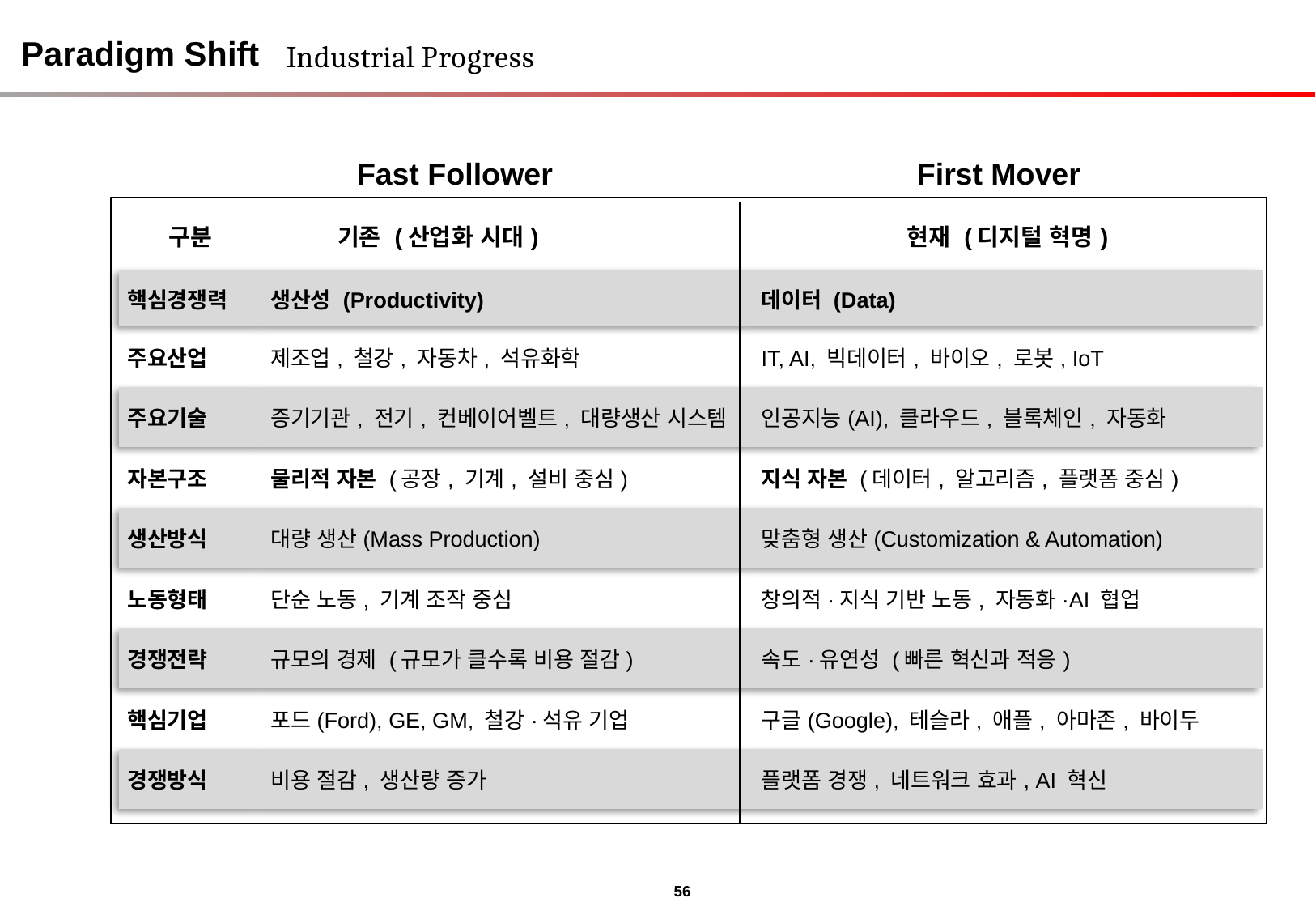

Paradigm Shift
Industrial Progress
Fast Follower
First Mover

| 구분 | 기존 (산업화 시대) | 현재 (디지털 혁명) |
| --- | --- | --- |
| 핵심경쟁력 | 생산성 (Productivity) | 데이터 (Data) |
| 주요산업 | 제조업, 철강, 자동차, 석유화학 | IT, AI, 빅데이터, 바이오, 로봇, IoT |
| 주요기술 | 증기기관, 전기, 컨베이어벨트, 대량생산 시스템 | 인공지능(AI), 클라우드, 블록체인, 자동화 |
| 자본구조 | 물리적 자본 (공장, 기계, 설비 중심) | 지식 자본 (데이터, 알고리즘, 플랫폼 중심) |
| 생산방식 | 대량 생산(Mass Production) | 맞춤형 생산(Customization & Automation) |
| 노동형태 | 단순 노동, 기계 조작 중심 | 창의적·지식 기반 노동, 자동화·AI 협업 |
| 경쟁전략 | 규모의 경제 (규모가 클수록 비용 절감) | 속도·유연성 (빠른 혁신과 적응) |
| 핵심기업 | 포드(Ford), GE, GM, 철강·석유 기업 | 구글(Google), 테슬라, 애플, 아마존, 바이두 |
| 경쟁방식 | 비용 절감, 생산량 증가 | 플랫폼 경쟁, 네트워크 효과, AI 혁신 |
56